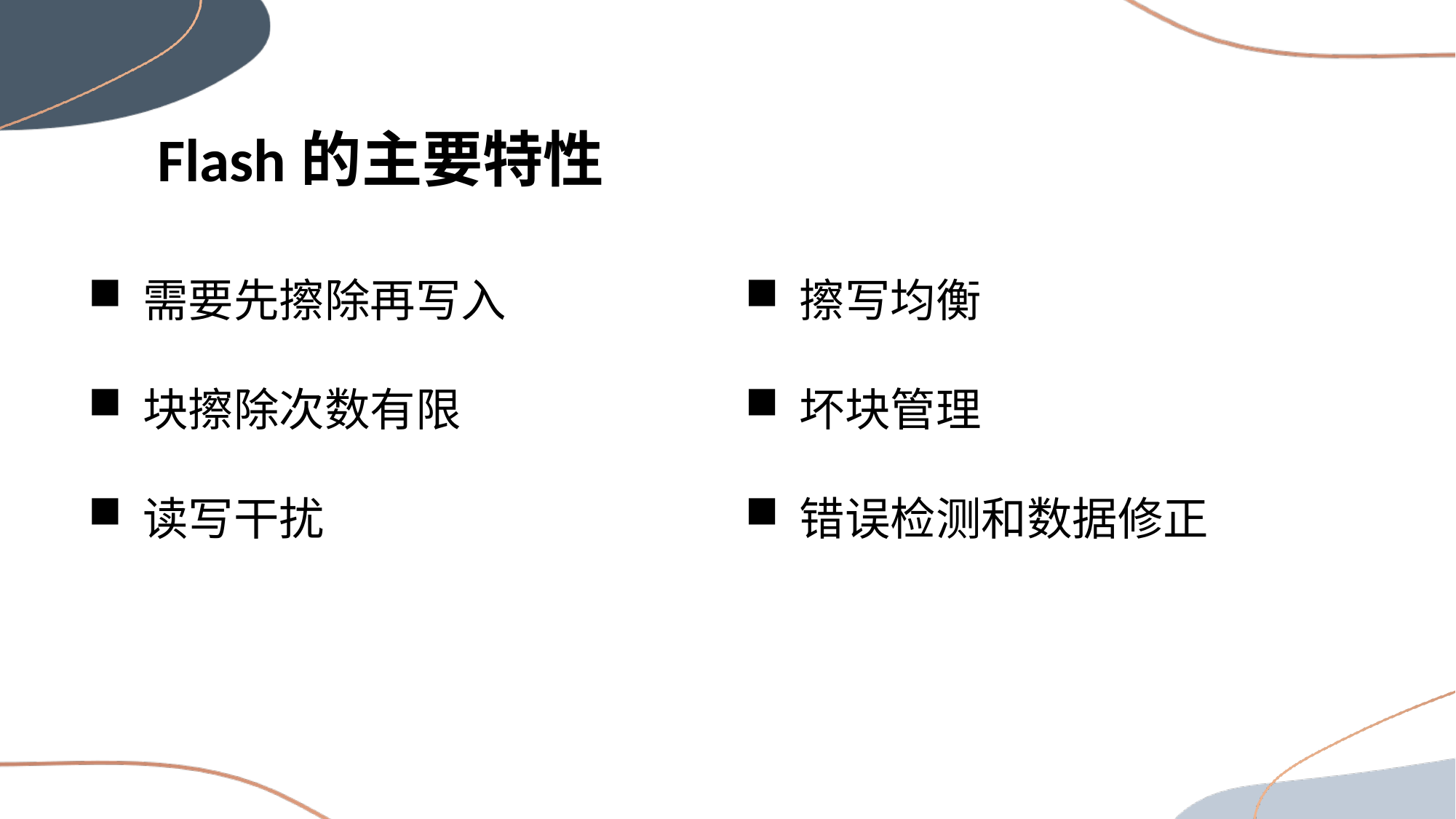

Flash的主要特性
需要先擦除再写入

块擦除次数有限

读写干扰
擦写均衡

坏块管理

错误检测和数据修正